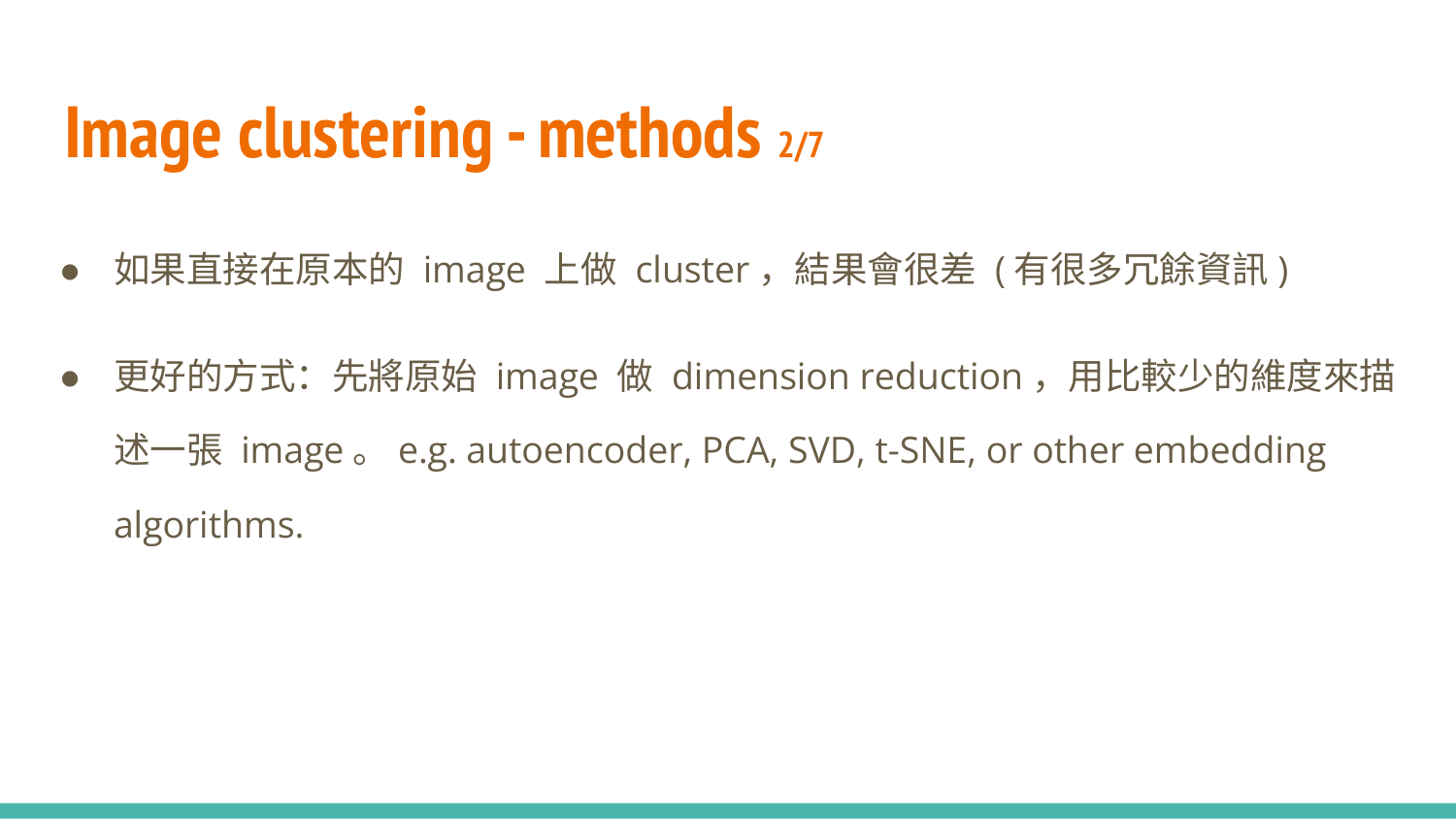

# Image clustering - methods 2/7
如果直接在原本的 image 上做 cluster，結果會很差 (有很多冗餘資訊)
更好的方式：先將原始 image 做 dimension reduction，用比較少的維度來描述一張 image。e.g. autoencoder, PCA, SVD, t-SNE, or other embedding algorithms.